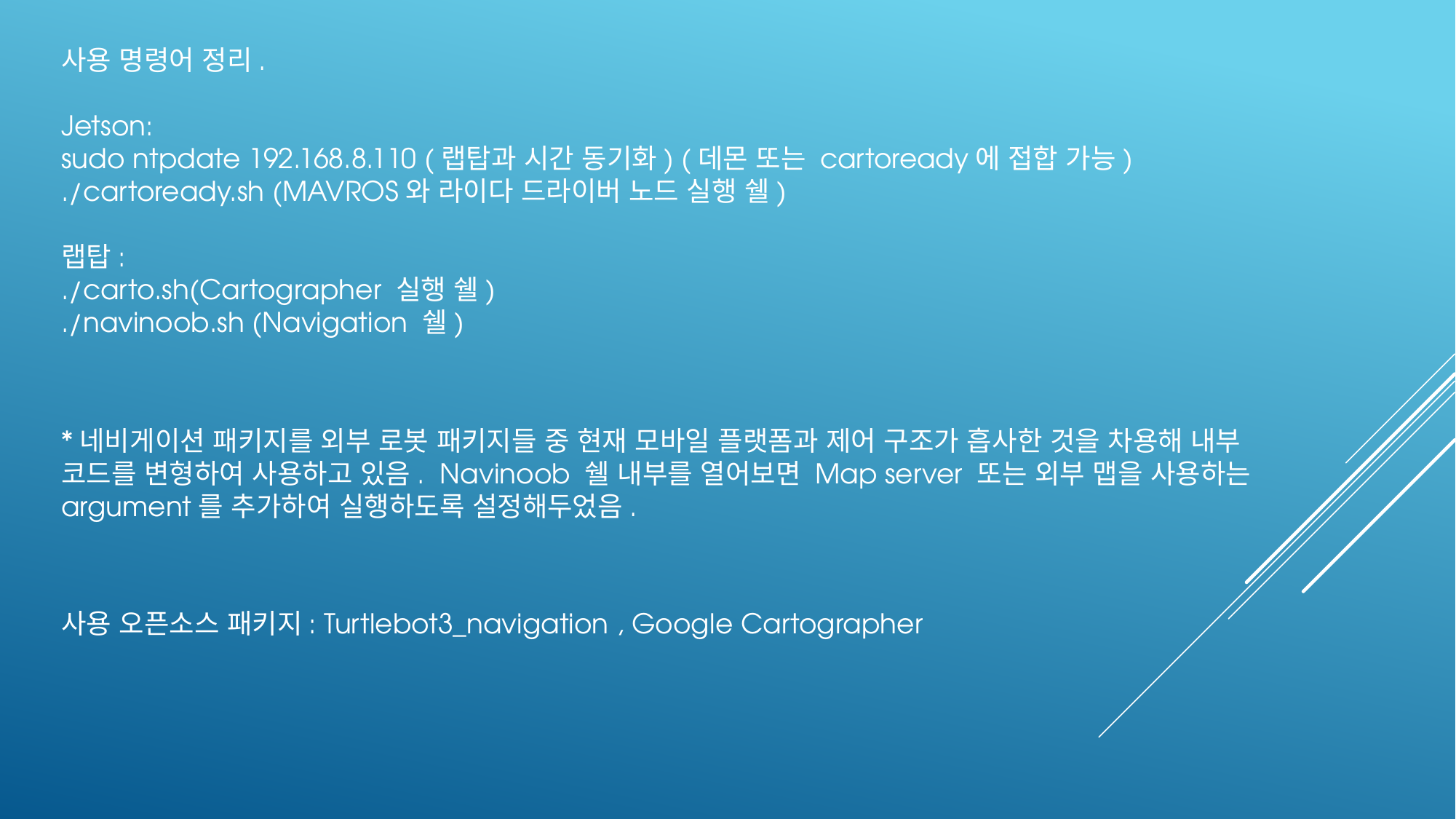

사용 명령어 정리.

Jetson:
sudo ntpdate 192.168.8.110 (랩탑과 시간 동기화) (데몬 또는 cartoready에 접합 가능)
./cartoready.sh (MAVROS와 라이다 드라이버 노드 실행 쉘)

랩탑:
./carto.sh(Cartographer 실행 쉘)
./navinoob.sh (Navigation 쉘)

*네비게이션 패키지를 외부 로봇 패키지들 중 현재 모바일 플랫폼과 제어 구조가 흡사한 것을 차용해 내부 코드를 변형하여 사용하고 있음.  Navinoob 쉘 내부를 열어보면 Map server 또는 외부 맵을 사용하는 argument를 추가하여 실행하도록 설정해두었음.
사용 오픈소스 패키지: Turtlebot3_navigation , Google Cartographer